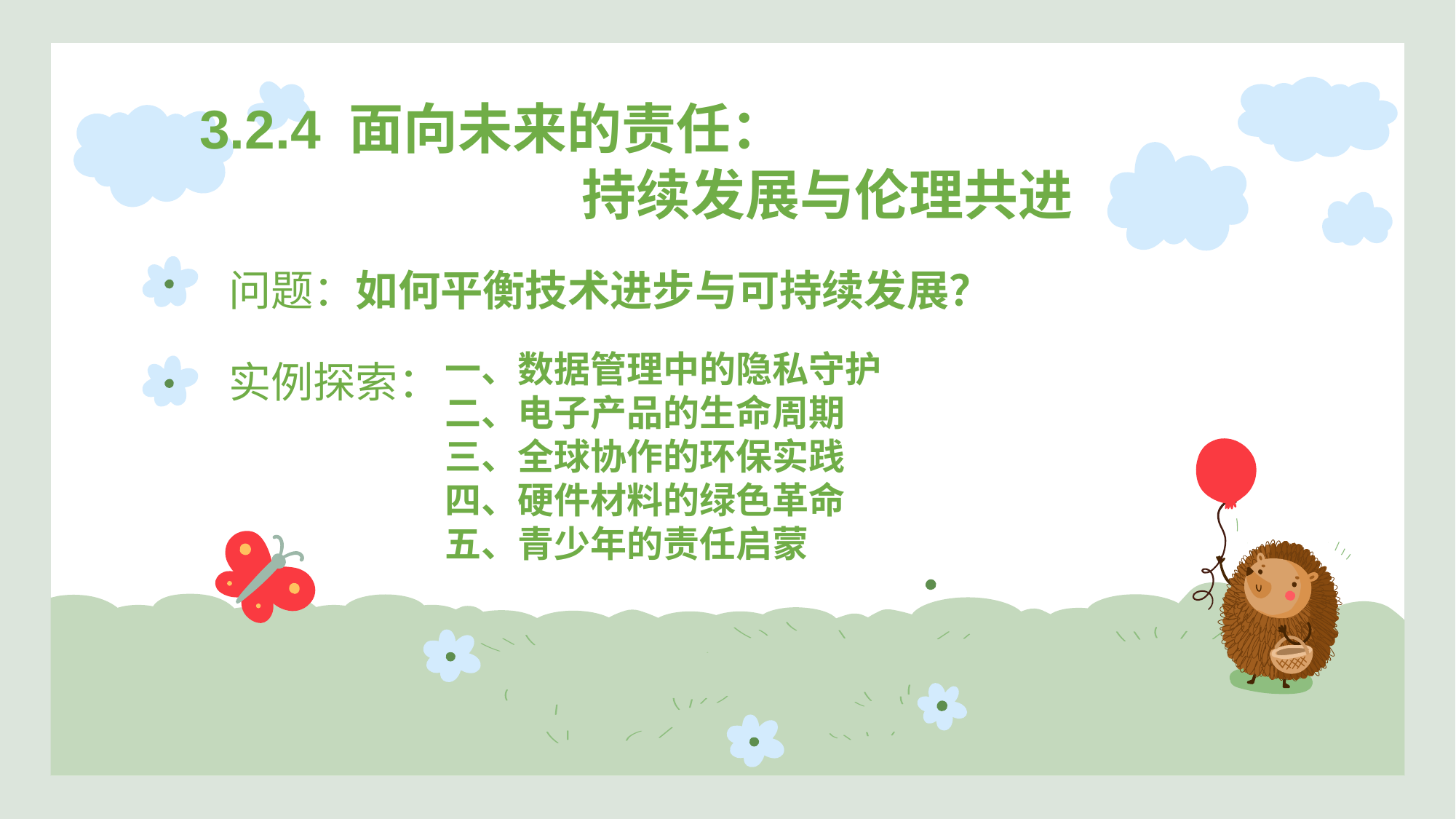

3.2.4 面向未来的责任：
持续发展与伦理共进

问题：如何平衡技术进步与可持续发展？
实例探索：

一、数据管理中的隐私守护
二、电子产品的生命周期
三、全球协作的环保实践
四、硬件材料的绿色革命
五、青少年的责任启蒙